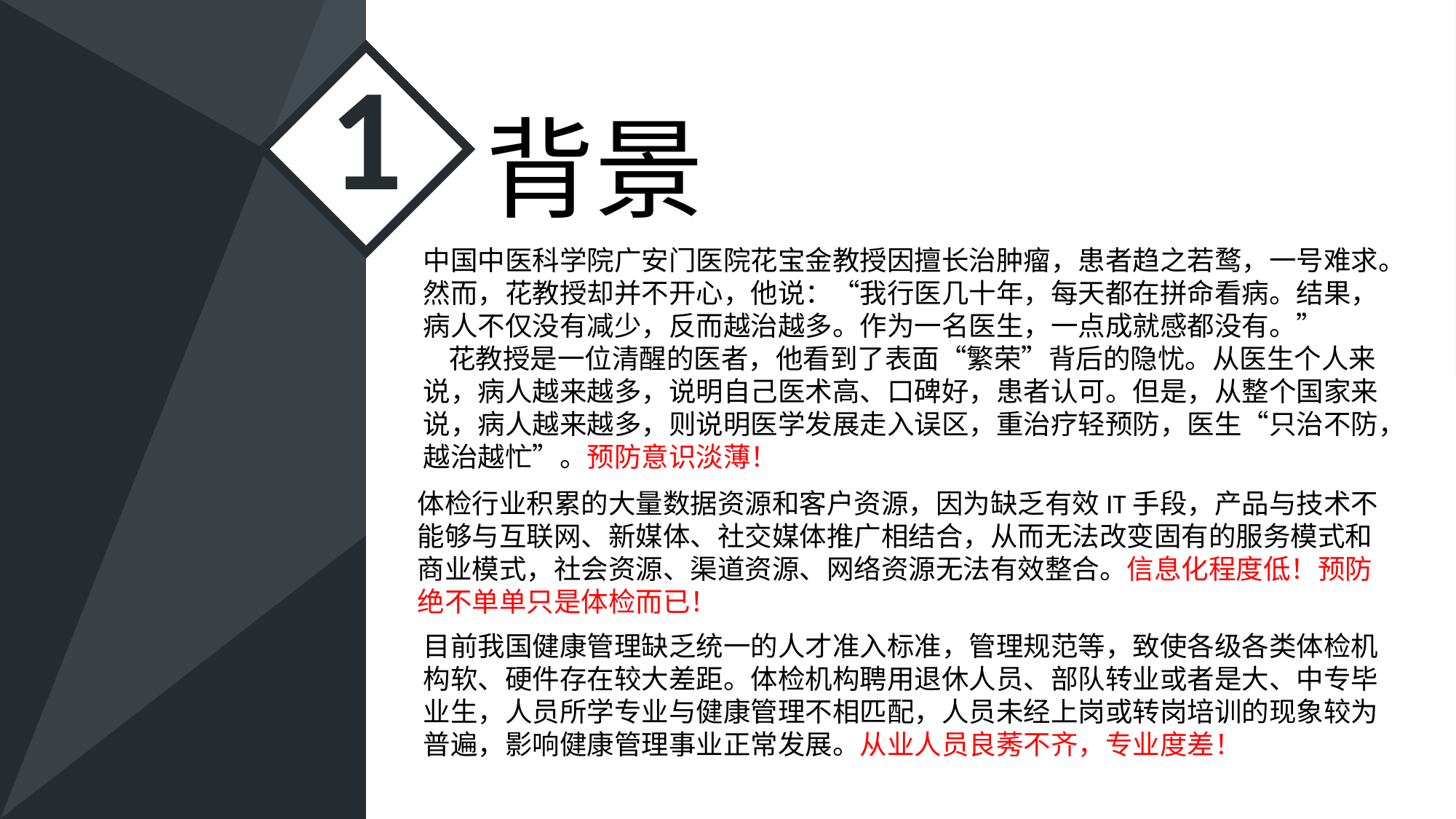

背景
1
中国中医科学院广安门医院花宝金教授因擅长治肿瘤，患者趋之若鹜，一号难求。然而，花教授却并不开心，他说：“我行医几十年，每天都在拼命看病。结果，病人不仅没有减少，反而越治越多。作为一名医生，一点成就感都没有。”
   花教授是一位清醒的医者，他看到了表面“繁荣”背后的隐忧。从医生个人来说，病人越来越多，说明自己医术高、口碑好，患者认可。但是，从整个国家来说，病人越来越多，则说明医学发展走入误区，重治疗轻预防，医生“只治不防，越治越忙”。预防意识淡薄！
体检行业积累的大量数据资源和客户资源，因为缺乏有效IT手段，产品与技术不能够与互联网、新媒体、社交媒体推广相结合，从而无法改变固有的服务模式和商业模式，社会资源、渠道资源、网络资源无法有效整合。信息化程度低！预防绝不单单只是体检而已！
目前我国健康管理缺乏统一的人才准入标准，管理规范等，致使各级各类体检机构软、硬件存在较大差距。体检机构聘用退休人员、部队转业或者是大、中专毕业生，人员所学专业与健康管理不相匹配，人员未经上岗或转岗培训的现象较为普遍，影响健康管理事业正常发展。从业人员良莠不齐，专业度差！